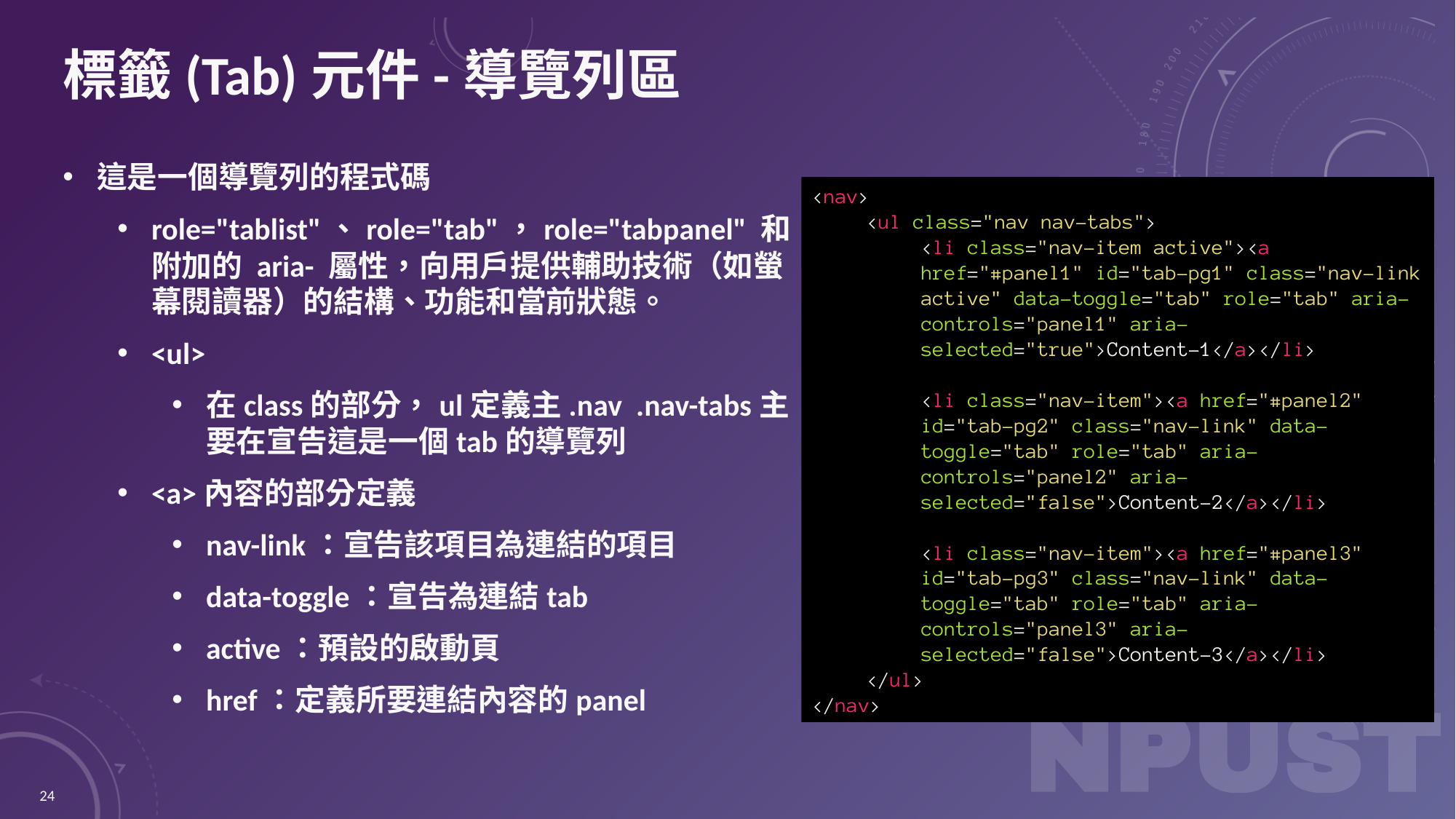

# 標籤(Tab)元件-導覽列區
這是一個導覽列的程式碼
role="tablist"、role="tab"，role="tabpanel" 和附加的 aria- 屬性，向用戶提供輔助技術（如螢幕閱讀器）的結構、功能和當前狀態。
<ul>
在class的部分，ul定義主.nav  .nav-tabs主要在宣告這是一個tab的導覽列
<a>內容的部分定義
nav-link：宣告該項目為連結的項目
data-toggle：宣告為連結tab
active：預設的啟動頁
href：定義所要連結內容的panel

<nav>
<ul class="nav nav-tabs">
<li class="nav-item active"><a href="#panel1" id="tab-pg1" class="nav-link active" data-toggle="tab" role="tab" aria-controls="panel1" aria-selected="true">Content-1</a></li>

<li class="nav-item"><a href="#panel2" id="tab-pg2" class="nav-link" data-toggle="tab" role="tab" aria-controls="panel2" aria-selected="false">Content-2</a></li>

<li class="nav-item"><a href="#panel3" id="tab-pg3" class="nav-link" data-toggle="tab" role="tab" aria-controls="panel3" aria-selected="false">Content-3</a></li>
</ul>
</nav>
24